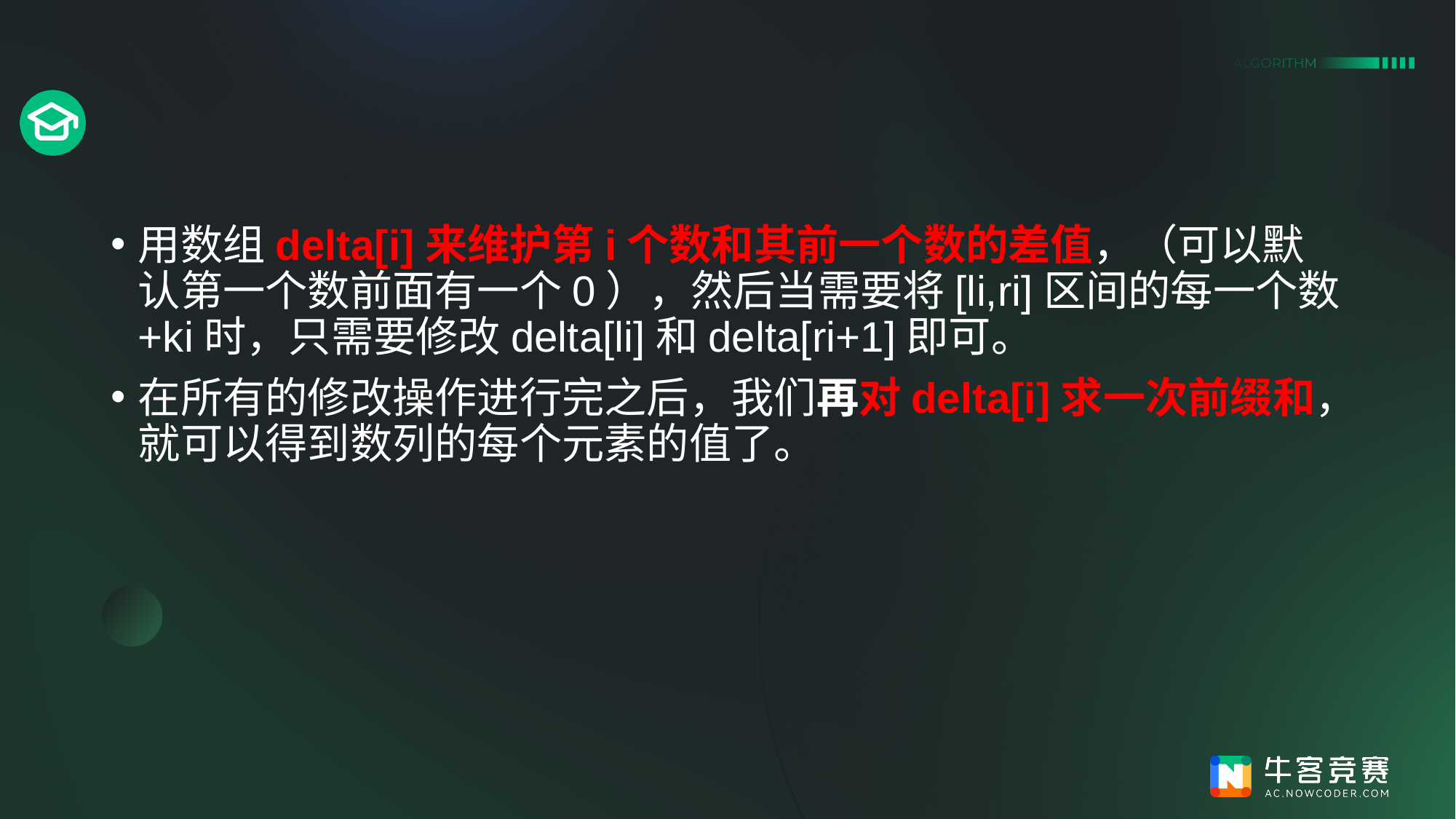

#
用数组delta[i]来维护第i个数和其前一个数的差值，（可以默认第一个数前面有一个0），然后当需要将[li,ri]区间的每一个数+ki时，只需要修改delta[li]和delta[ri+1]即可。
在所有的修改操作进行完之后，我们再对delta[i]求一次前缀和，就可以得到数列的每个元素的值了。